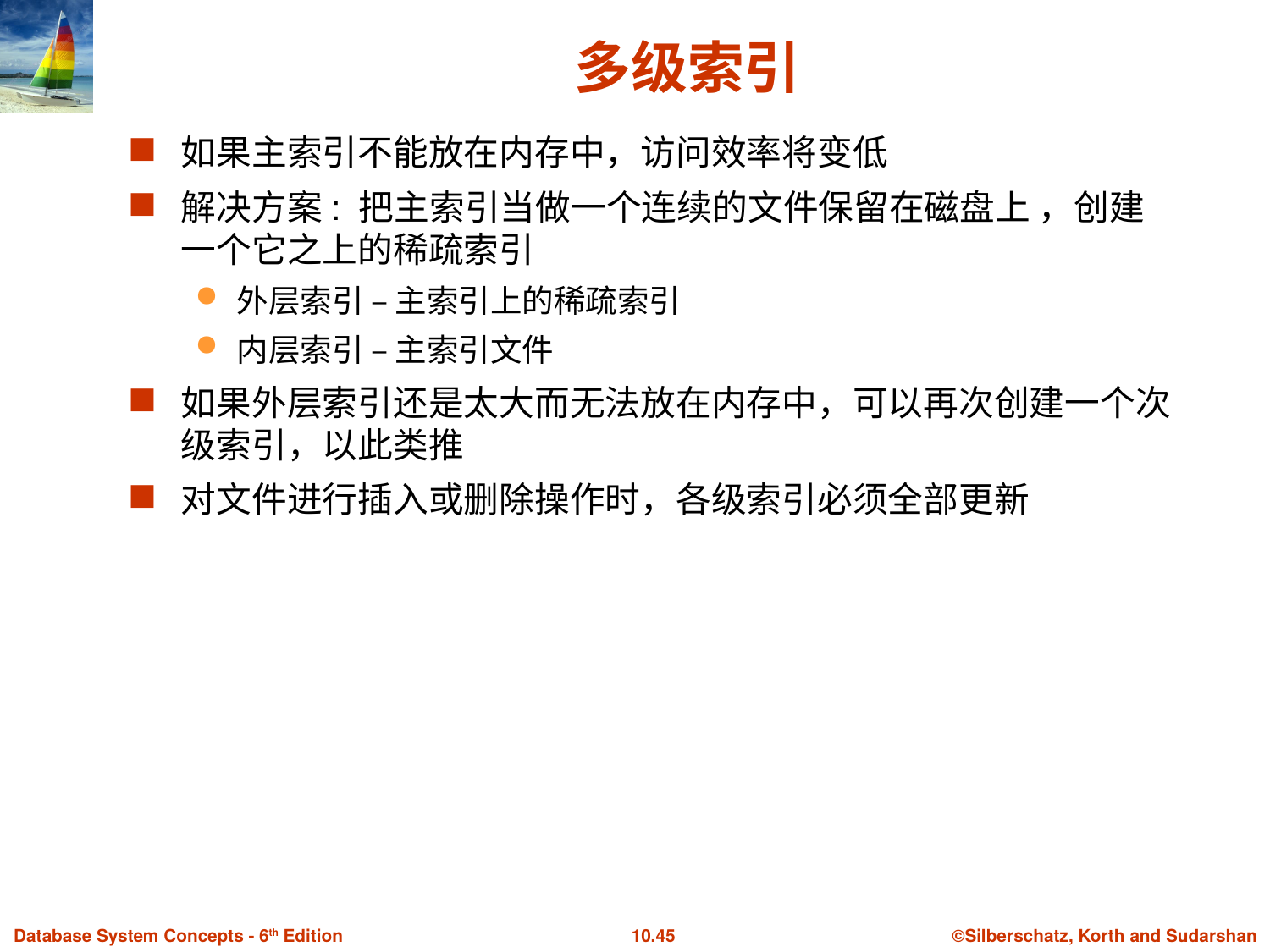

# 多级索引
如果主索引不能放在内存中，访问效率将变低
解决方案: 把主索引当做一个连续的文件保留在磁盘上 ，创建一个它之上的稀疏索引
外层索引 – 主索引上的稀疏索引
内层索引 – 主索引文件
如果外层索引还是太大而无法放在内存中，可以再次创建一个次级索引，以此类推
对文件进行插入或删除操作时，各级索引必须全部更新